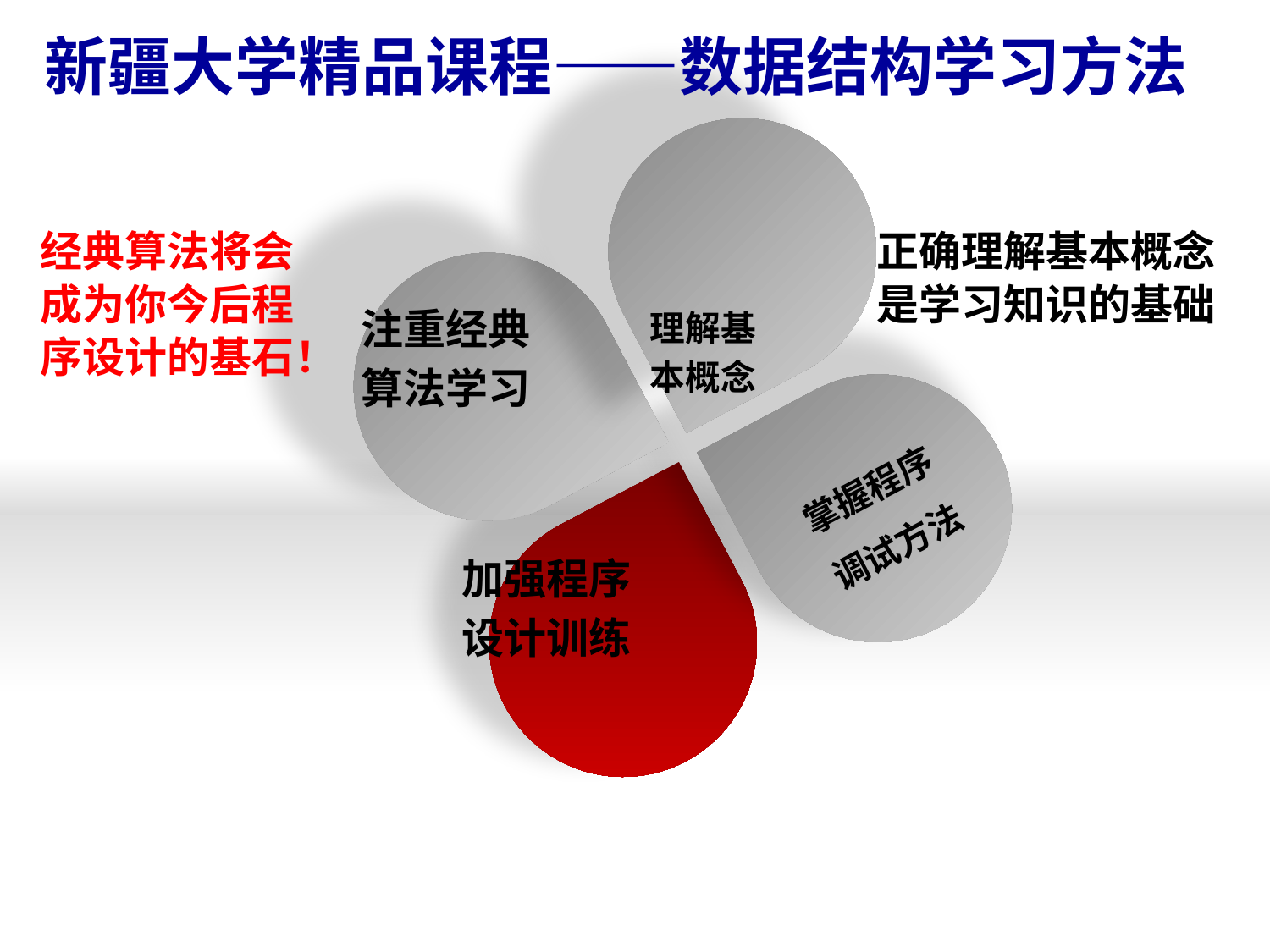

新疆大学精品课程——数据结构学习方法

掌握程序
调试方法
经典算法将会
成为你今后程
序设计的基石！
正确理解基本概念是学习知识的基础
注重经典
算法学习
理解基
本概念

加强程序
设计训练